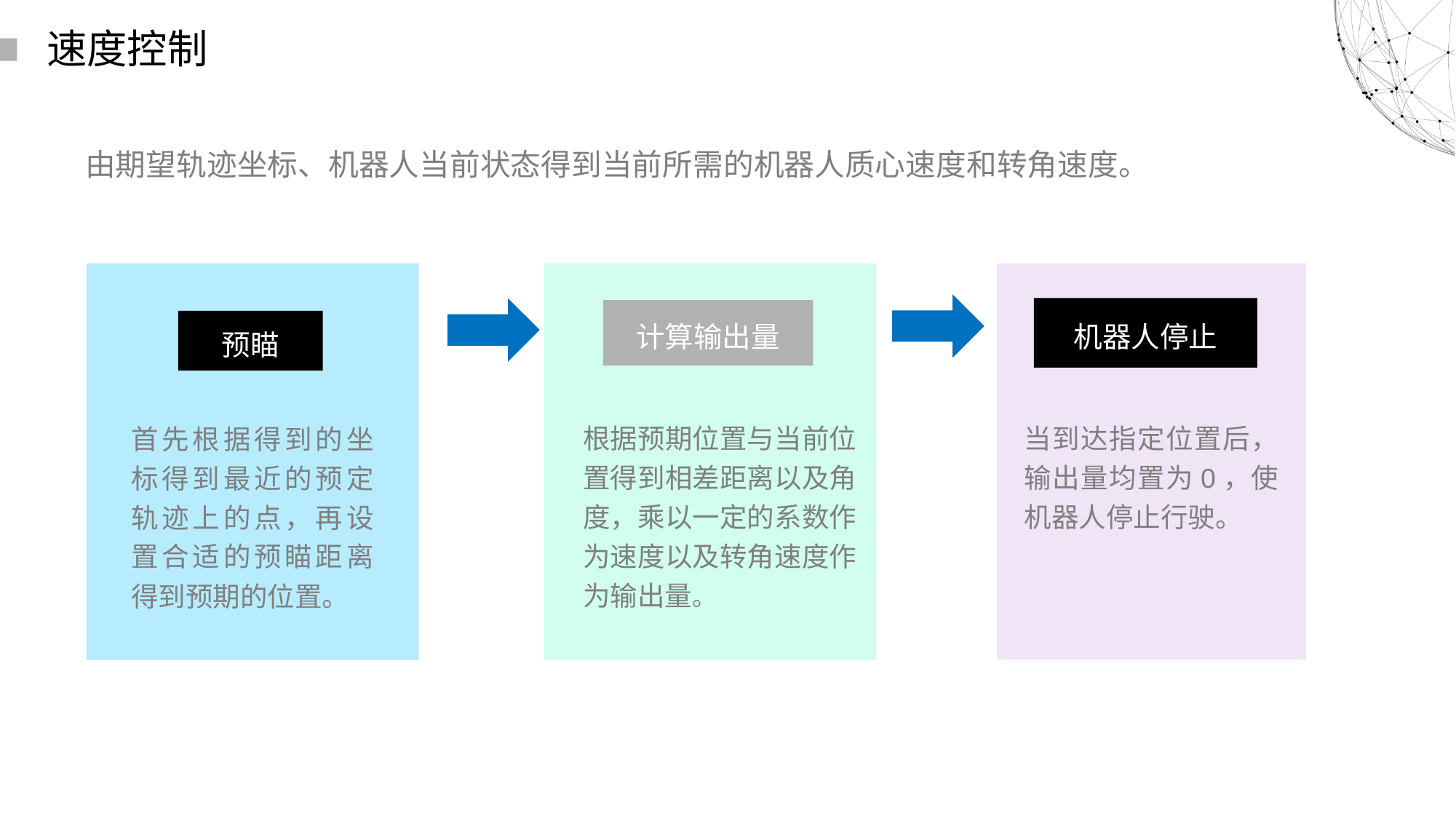

速度控制

由期望轨迹坐标、机器人当前状态得到当前所需的机器人质心速度和转角速度。

机器人停止

计算输出量
预瞄
根据预期位置与当前位置得到相差距离以及角度，乘以一定的系数作为速度以及转角速度作为输出量。
当到达指定位置后，输出量均置为0，使机器人停止行驶。
首先根据得到的坐标得到最近的预定轨迹上的点，再设置合适的预瞄距离得到预期的位置。